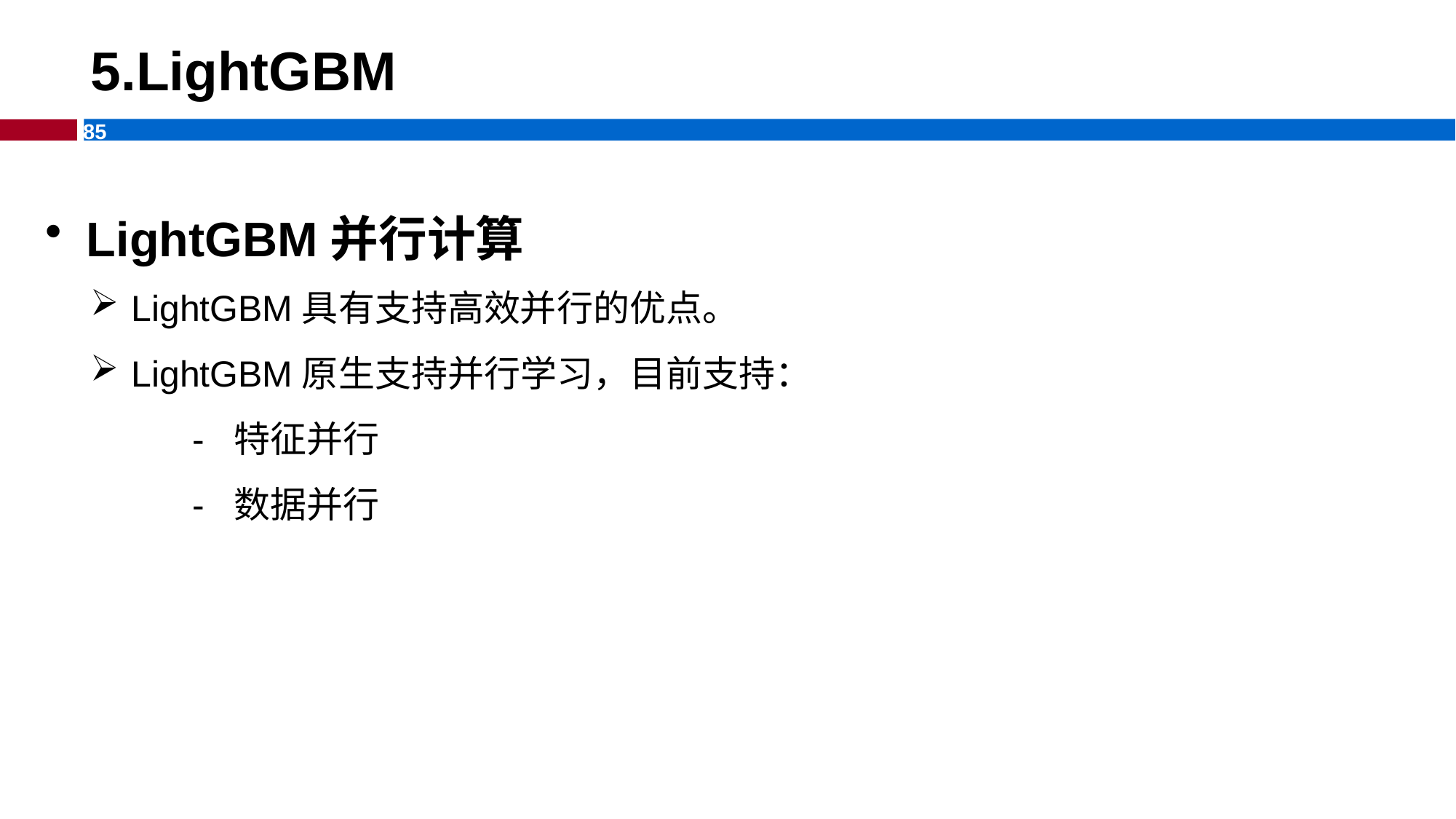

# 5.LightGBM
LightGBM并行计算
LightGBM具有支持高效并行的优点。
LightGBM原生支持并行学习，目前支持：
          -  特征并行
          -  数据并行